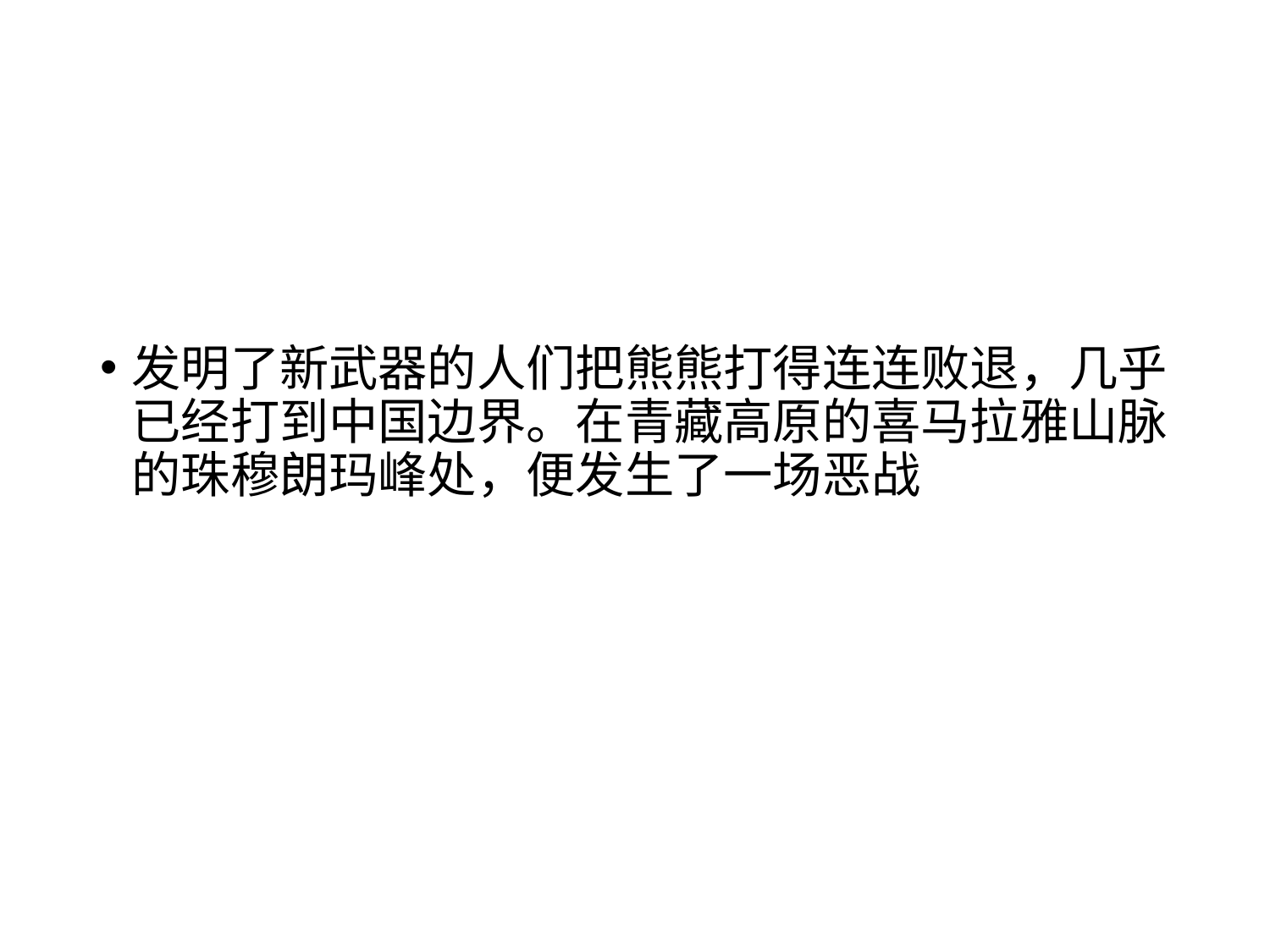

#
发明了新武器的人们把熊熊打得连连败退，几乎已经打到中国边界。在青藏高原的喜马拉雅山脉的珠穆朗玛峰处，便发生了一场恶战